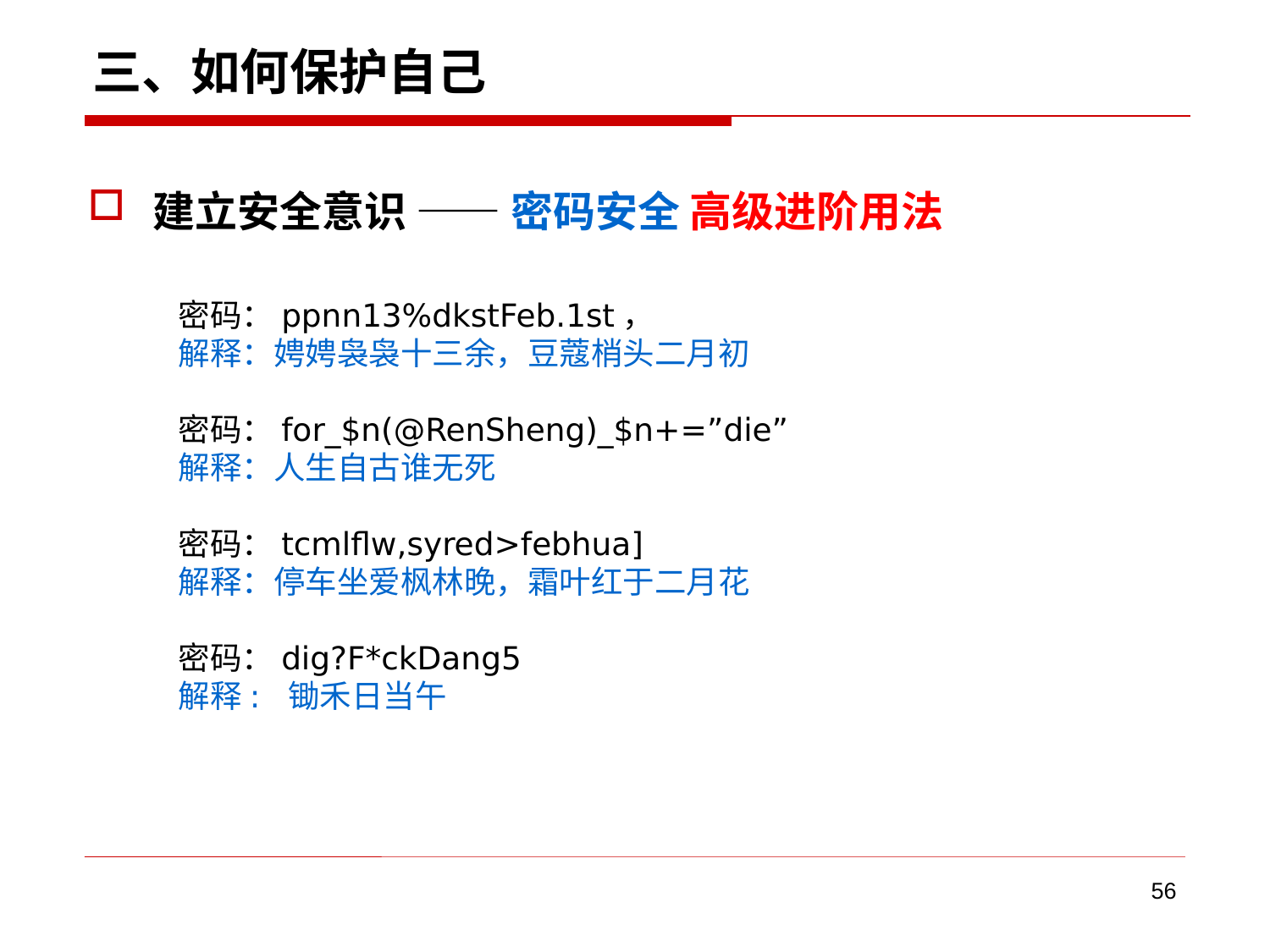

# 三、如何保护自己
建立安全意识 —— 密码安全 高级进阶用法
密码：ppnn13%dkstFeb.1st，
解释：娉娉袅袅十三余，豆蔻梢头二月初
密码：for_$n(@RenSheng)_$n+=”die”
解释：人生自古谁无死
密码：tcmlflw,syred>febhua]
解释：停车坐爱枫林晚，霜叶红于二月花
密码：dig?F*ckDang5
解释:  锄禾日当午